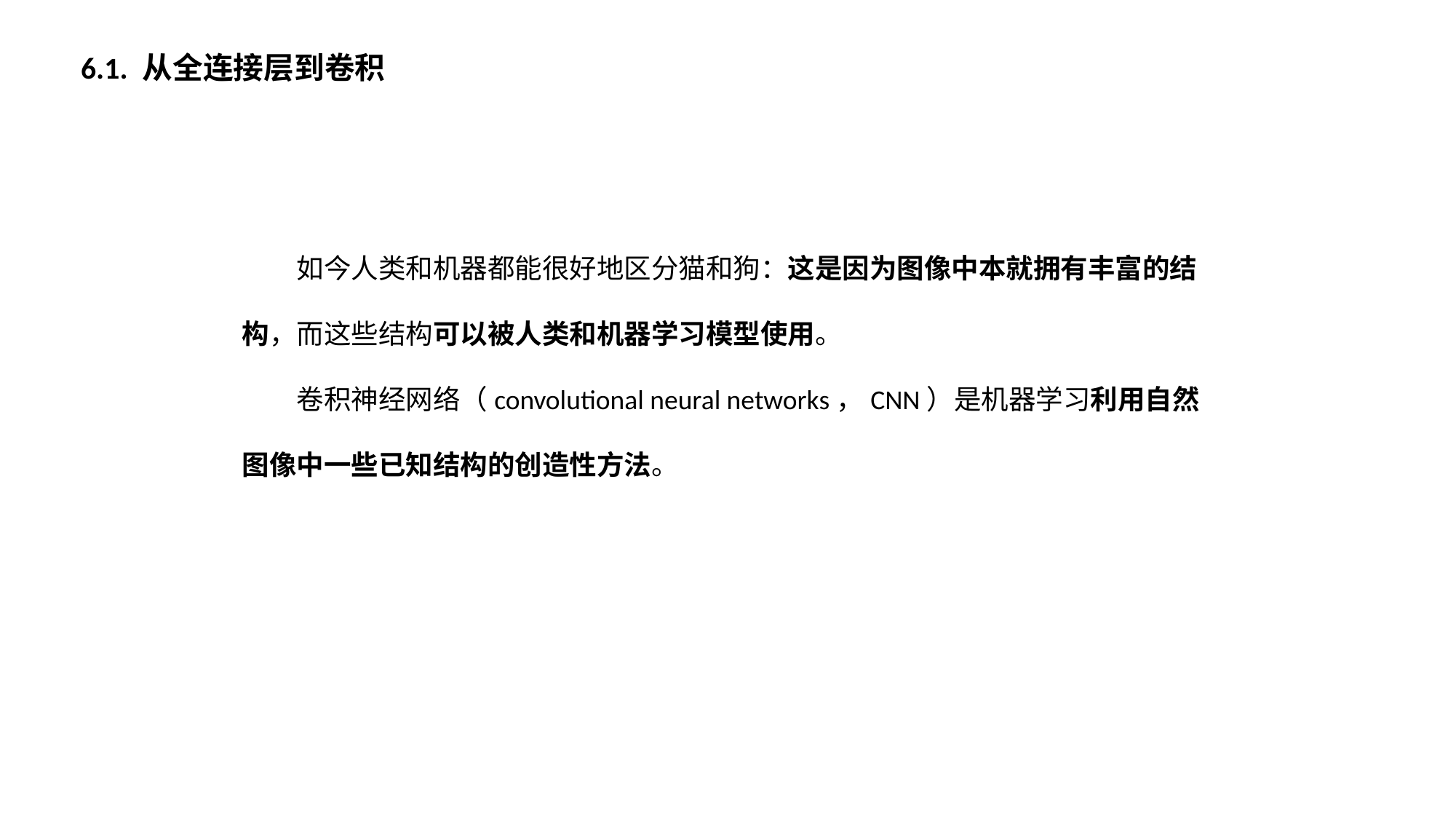

6.1. 从全连接层到卷积
如今人类和机器都能很好地区分猫和狗：这是因为图像中本就拥有丰富的结构，而这些结构可以被人类和机器学习模型使用。
卷积神经网络（convolutional neural networks，CNN）是机器学习利用自然图像中一些已知结构的创造性方法。